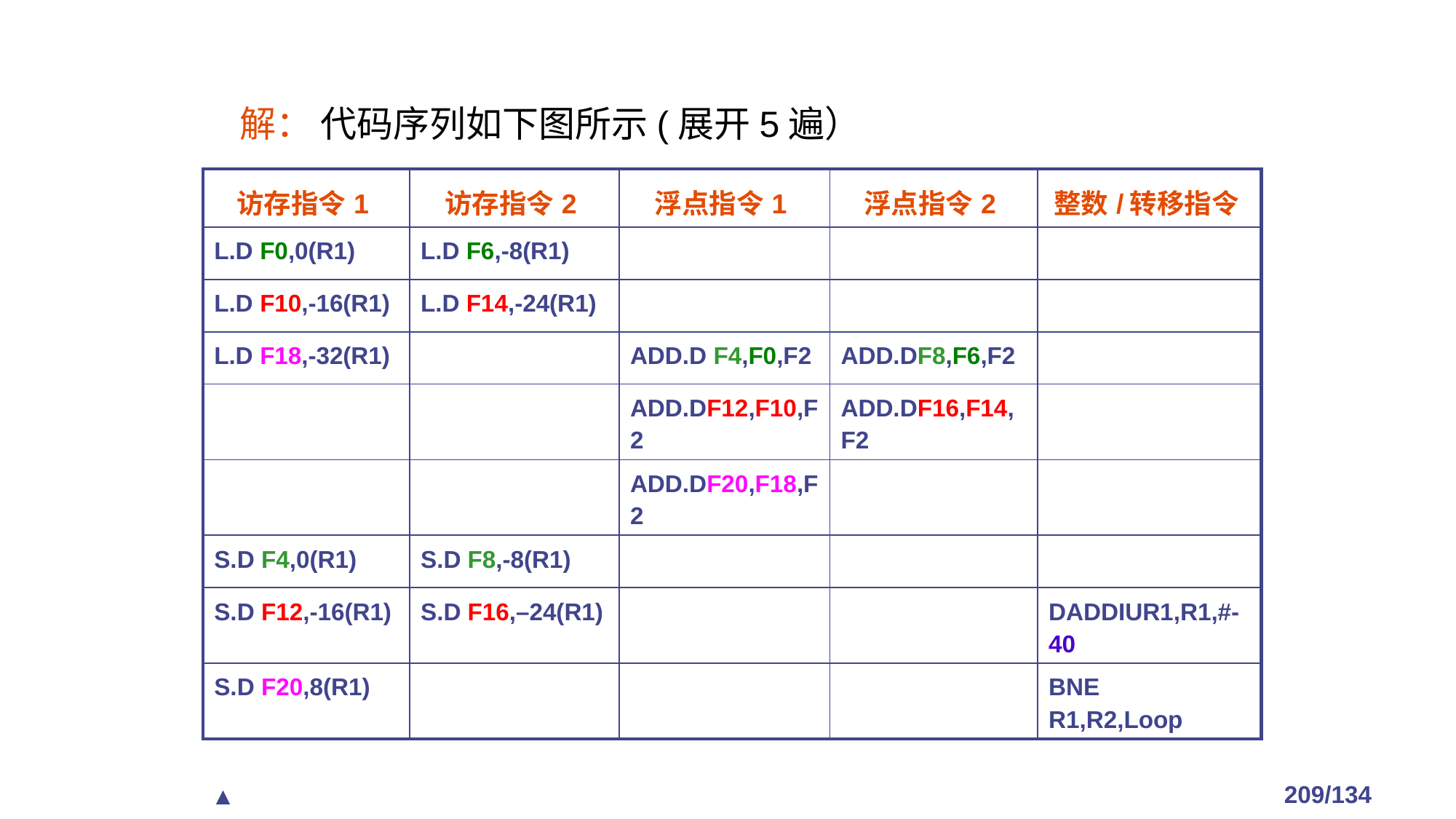

解： 代码序列如下图所示(展开5遍）
| 访存指令1 | 访存指令2 | 浮点指令1 | 浮点指令2 | 整数/转移指令 |
| --- | --- | --- | --- | --- |
| L.D F0,0(R1) | L.D F6,-8(R1) |  |  |  |
| L.D F10,-16(R1) | L.D F14,-24(R1) |  |  |  |
| L.D F18,-32(R1) |  | ADD.D F4,F0,F2 | ADD.DF8,F6,F2 |  |
|  |  | ADD.DF12,F10,F2 | ADD.DF16,F14,F2 |  |
|  |  | ADD.DF20,F18,F2 |  |  |
| S.D F4,0(R1) | S.D F8,-8(R1) |  |  |  |
| S.D F12,-16(R1) | S.D F16,–24(R1) |  |  | DADDIUR1,R1,#-40 |
| S.D F20,8(R1) |  |  |  | BNE R1,R2,Loop |